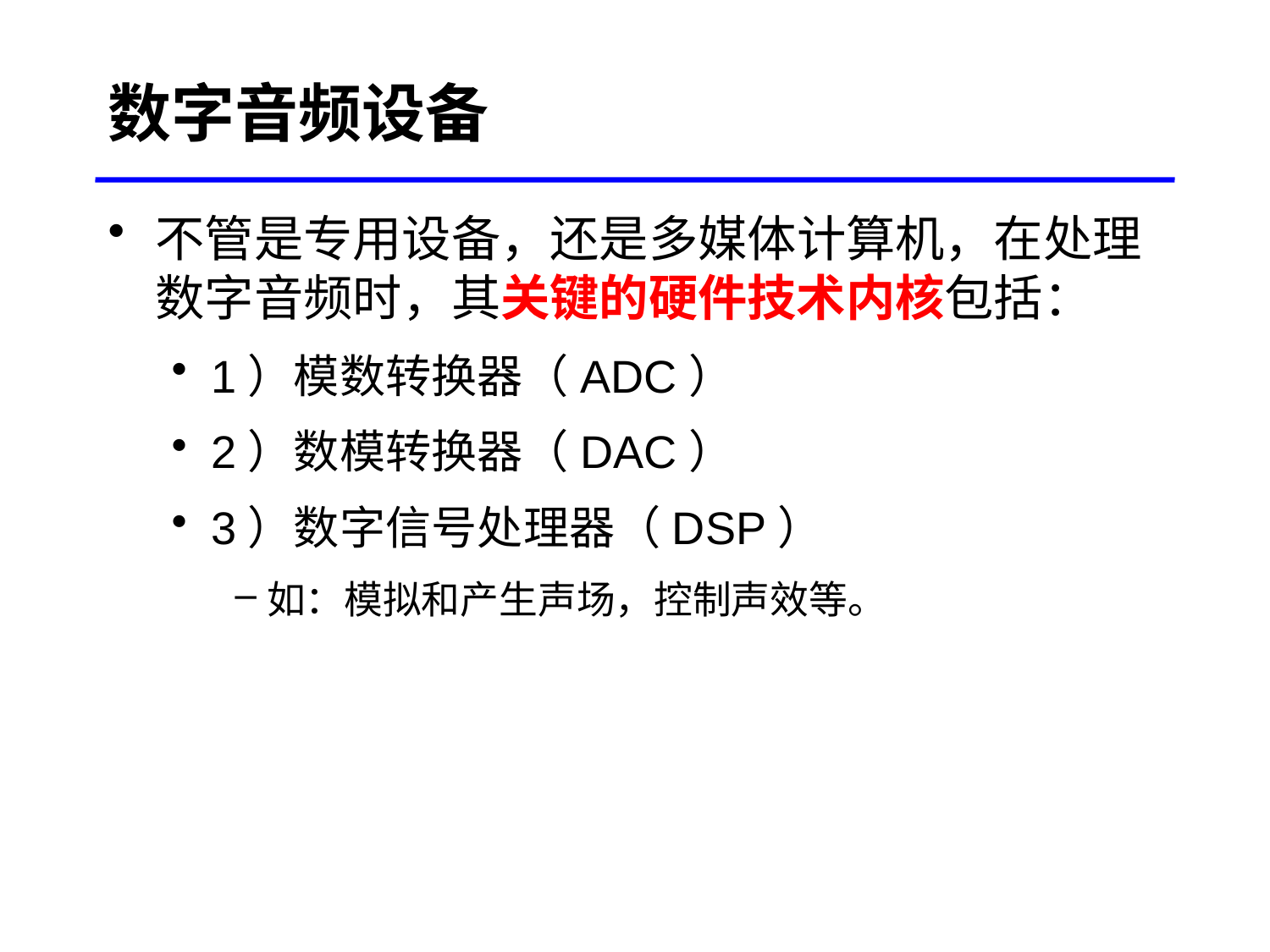

# 数字音频设备
不管是专用设备，还是多媒体计算机，在处理数字音频时，其关键的硬件技术内核包括：
1）模数转换器（ADC）
2）数模转换器（DAC）
3）数字信号处理器（DSP）
如：模拟和产生声场，控制声效等。